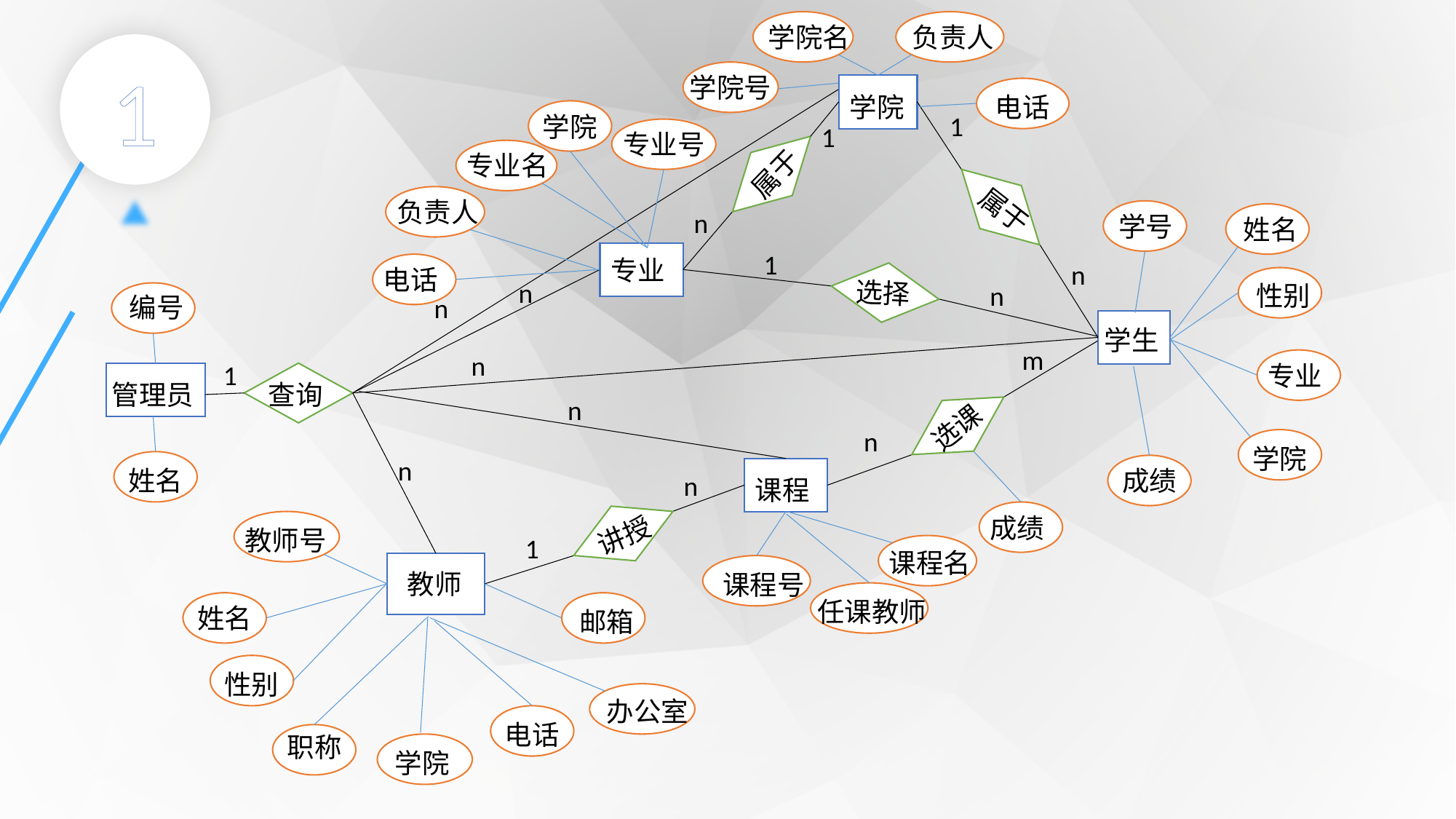

学院名
负责人
1

学院号

电话
学院

1
学院

1

专业号

专业名
属于

负责人
属于
n

学号
姓名
1

专业
n

电话

n
选择
n
性别

编号
n

学生
m
n

1
专业

管理员
查询
n

选课
n

学院
n

成绩
姓名

n
课程

讲授
成绩

教师号
1

课程名

教师
课程号

任课教师

姓名
邮箱

性别

办公室

电话

职称

学院